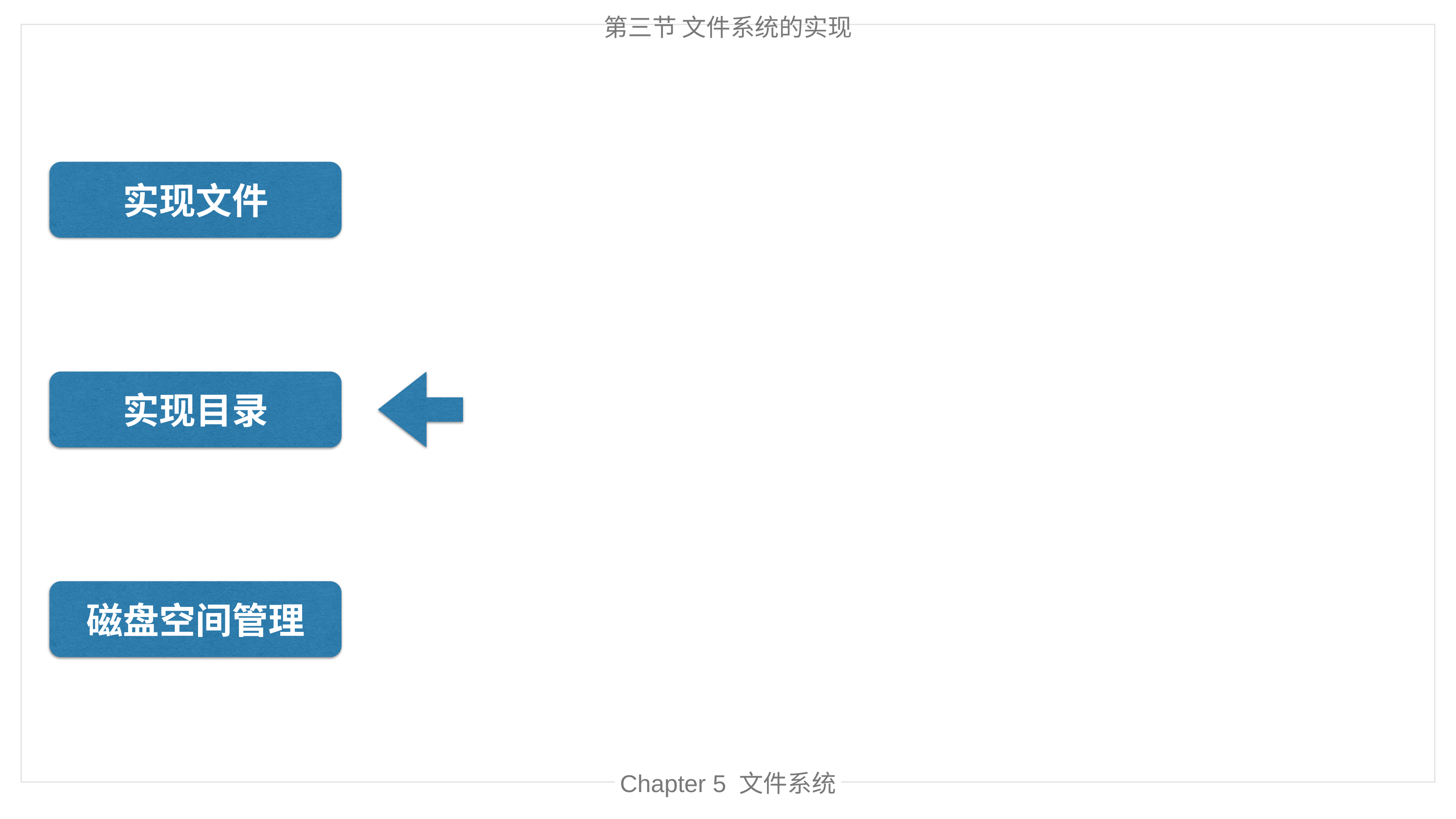

第三节 文件系统的实现

实现文件
实现目录

磁盘空间管理
Chapter 处理器管理
Chapter 5 文件管理
Chapter 5 文件系统